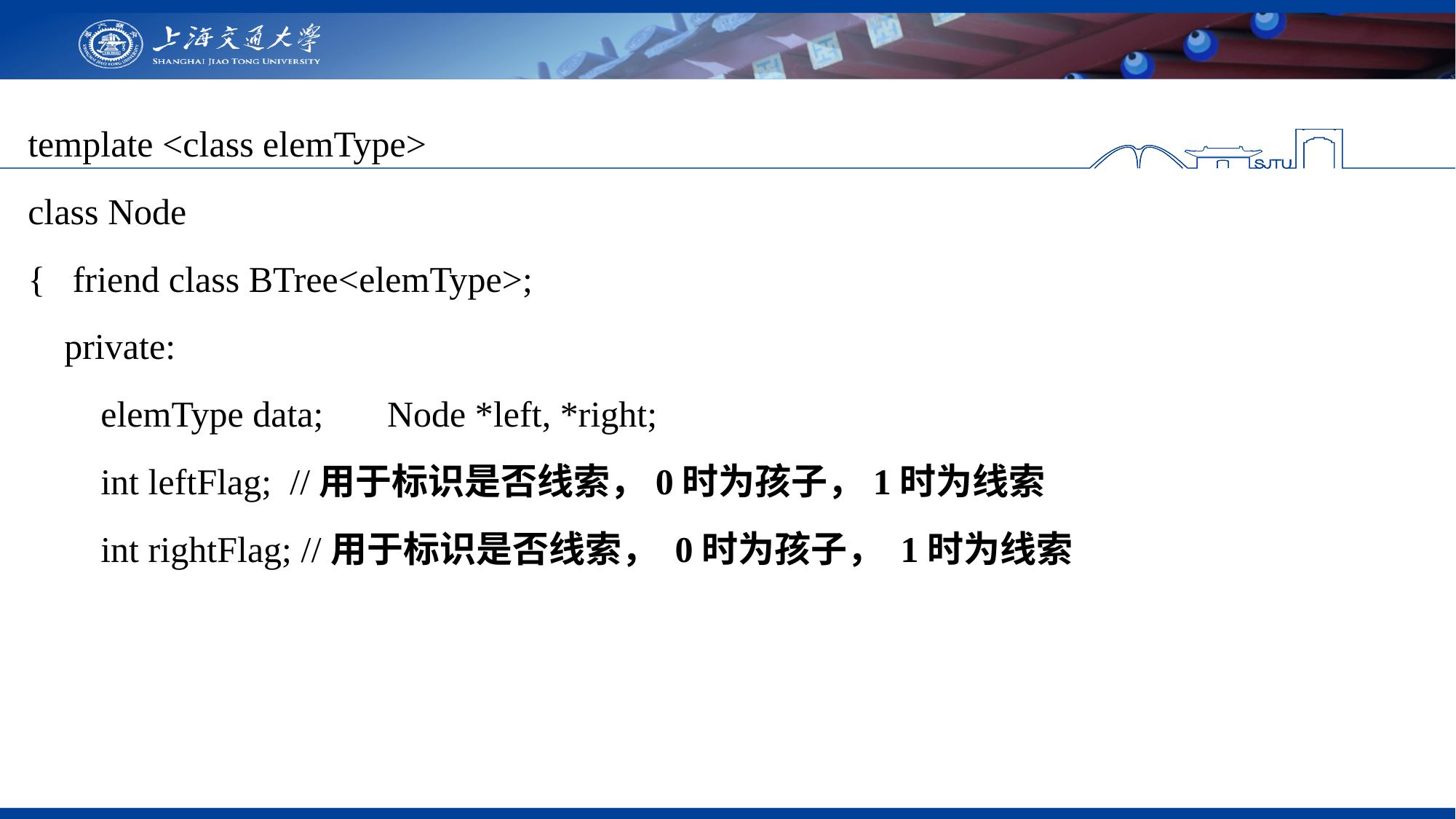

template <class elemType>
class Node
{   friend class BTree<elemType>;
    private:
        elemType data;       Node *left, *right;
        int leftFlag;  //用于标识是否线索，0时为孩子，1时为线索
        int rightFlag; //用于标识是否线索， 0时为孩子， 1时为线索